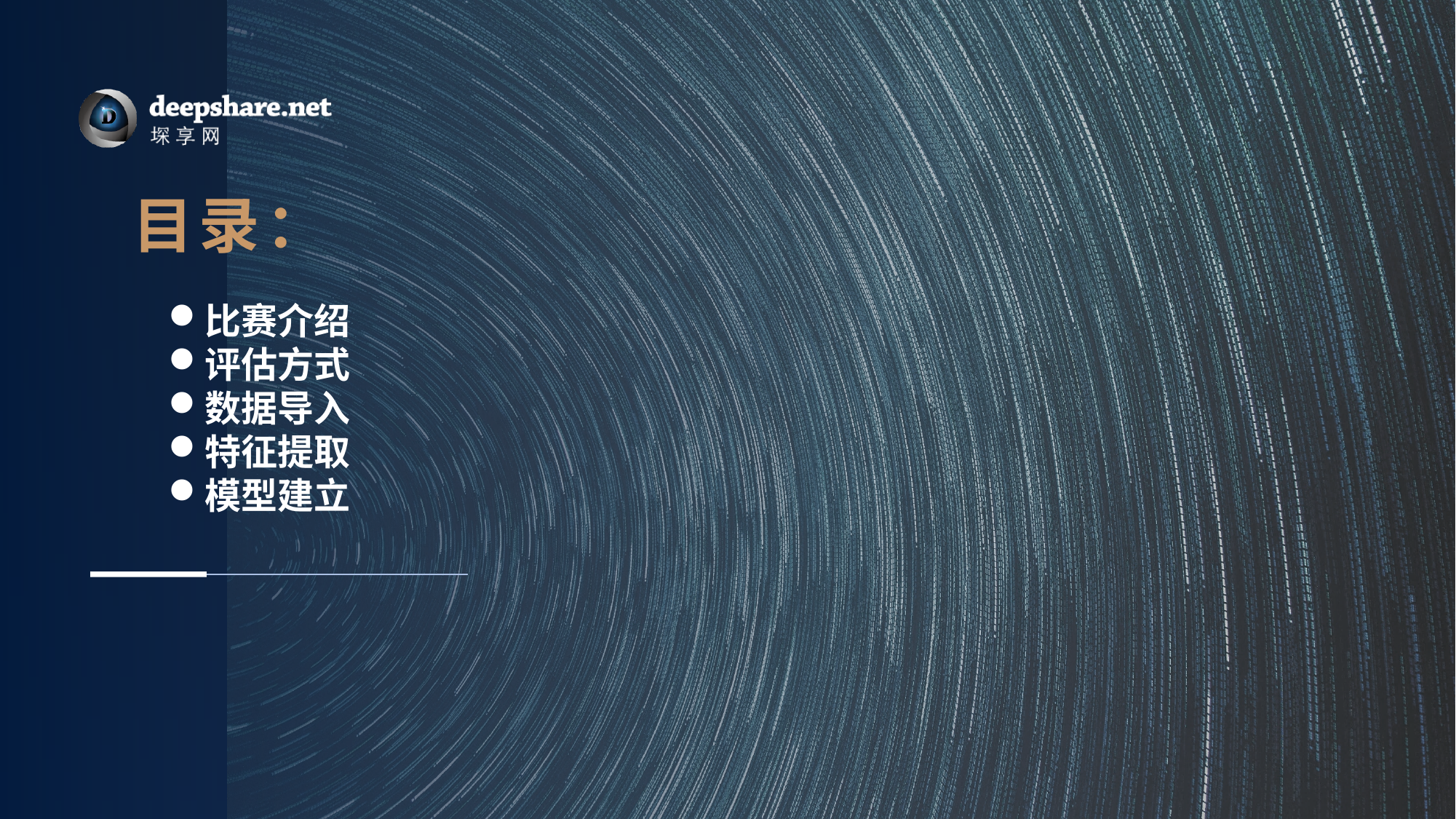

# 目录：
比赛介绍
评估方式
数据导入
特征提取
模型建立